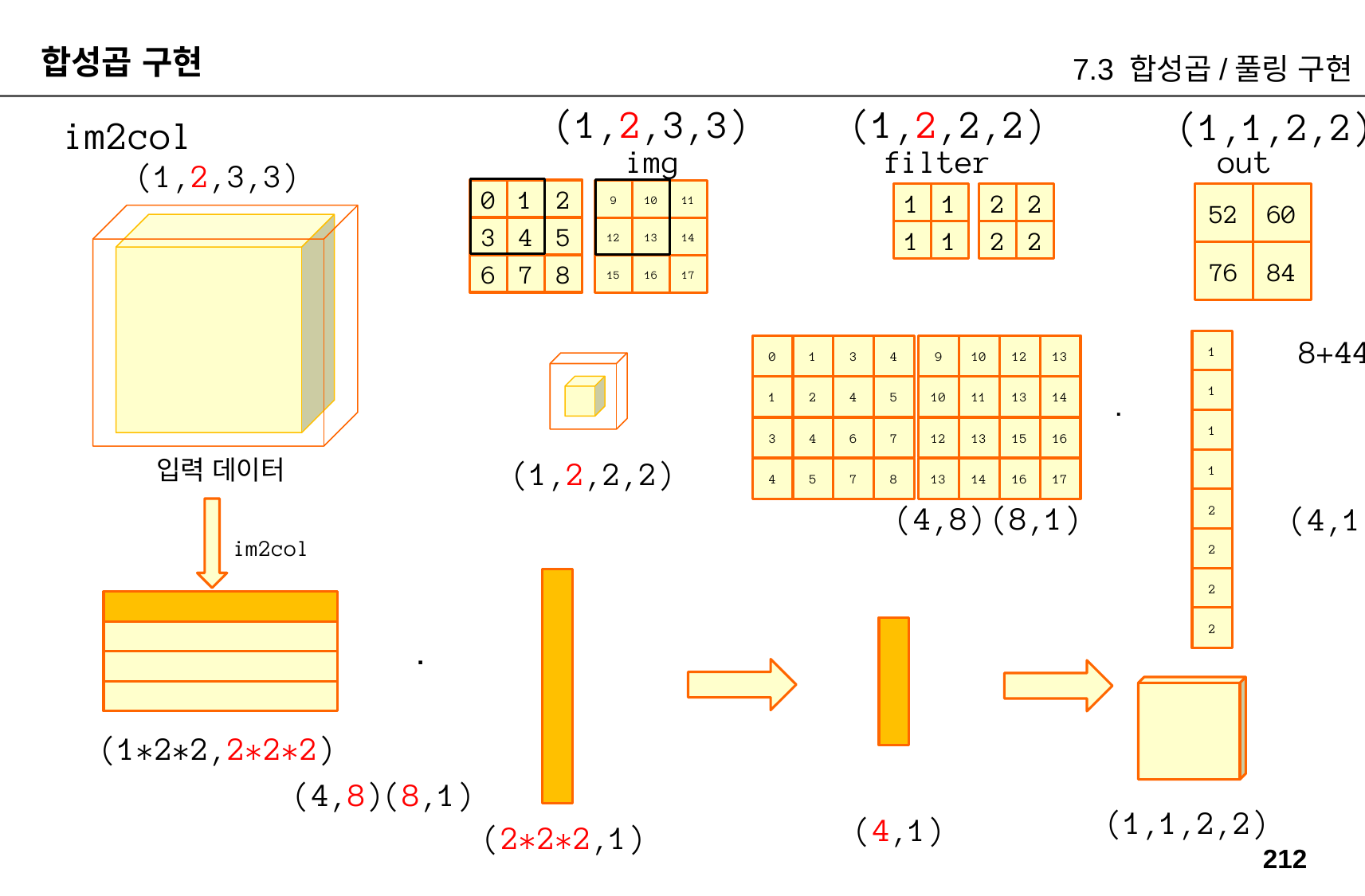

합성곱 구현
7.3 합성곱/풀링 구현
(1,2,2,2)
(1,2,3,3)
(1,1,2,2)
im2col
img
filter
out
(1,2,3,3)

0
1
2
3
4
5
6
7
8
9
10
11
12
13
14
15
16
17
1
1
1
1
2
2
2
2
52
60
76
84

8+44*2+3
1
13
4
12
3
10
1
9
0

1

14
5
13
4
11
2
10
1
.
1
16
7
15
6
13
4
12
3
(1,2,2,2)
입력 데이터
1
17
8
16
7
14
5
13
4
2
(4,8)
(8,1)
(4,1)

im2col
2
2

2
.

(1*2*2,2*2*2)
(4,8)(8,1)
(1,1,2,2)
(4,1)
(2*2*2,1)